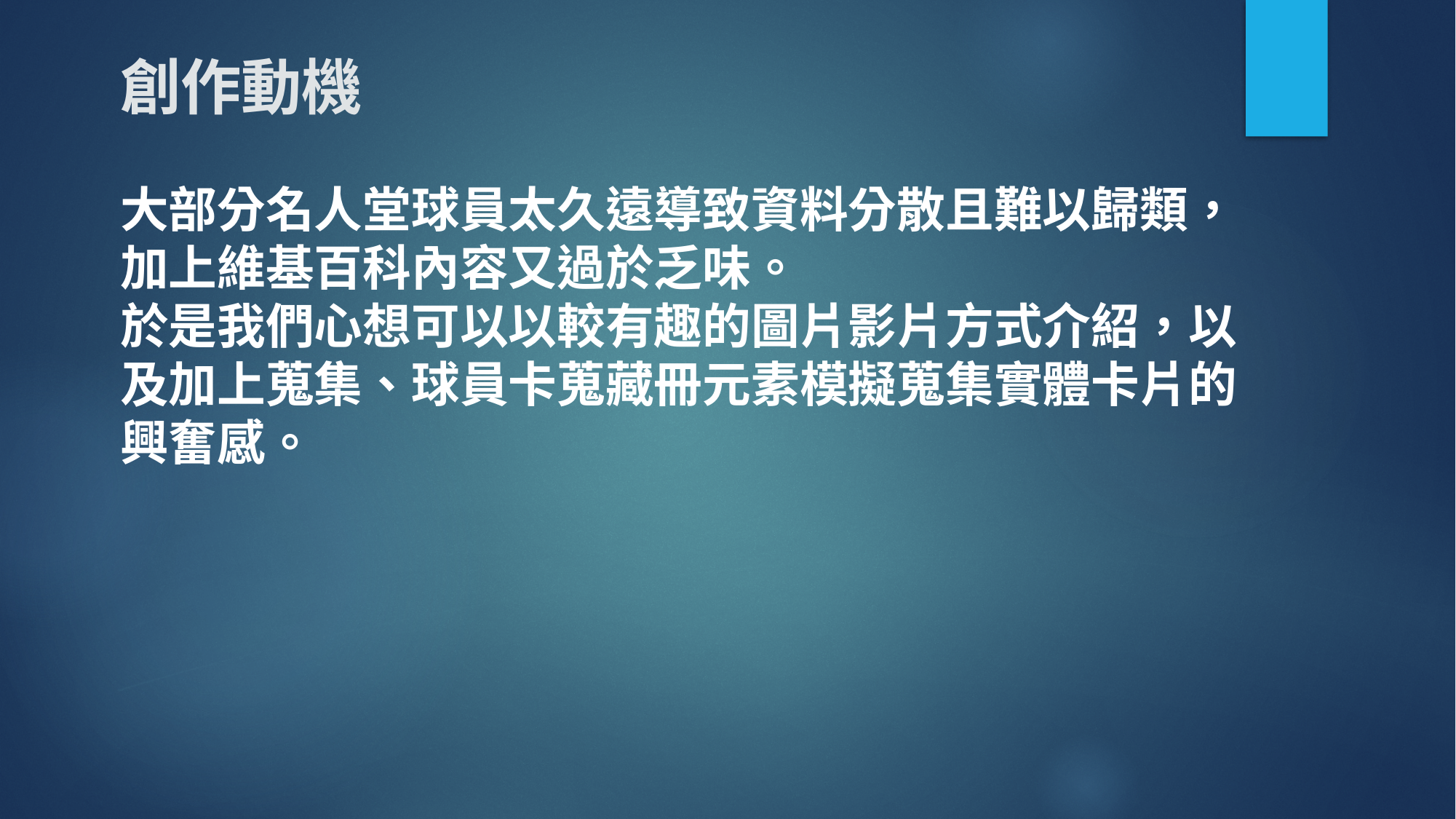

創作動機

大部分名人堂球員太久遠導致資料分散且難以歸類，
加上維基百科內容又過於乏味。
於是我們心想可以以較有趣的圖片影片方式介紹，以及加上蒐集、球員卡蒐藏冊元素模擬蒐集實體卡片的興奮感。